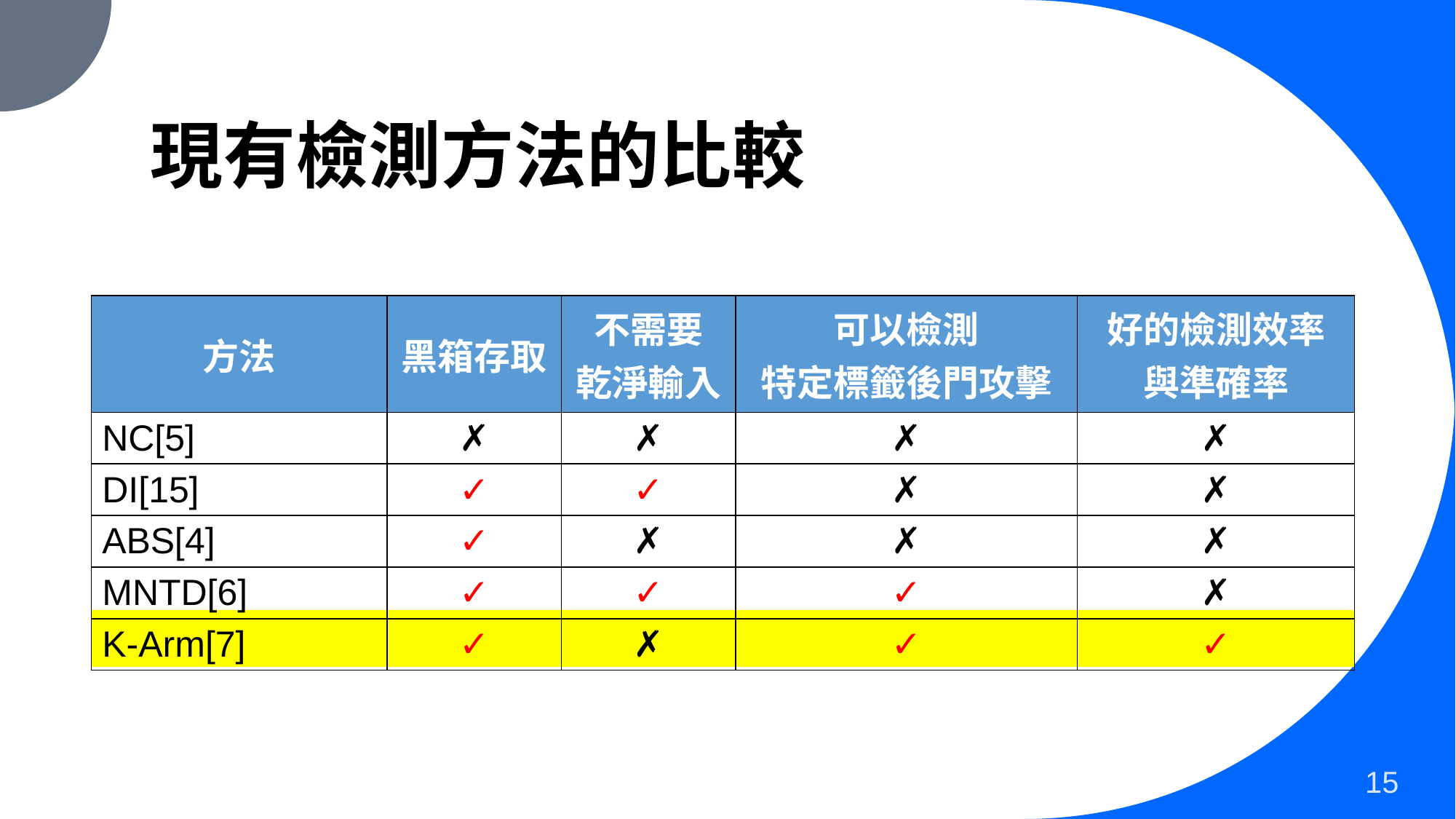

# 現有檢測方法的比較
| 方法 | 黑箱存取 | 不需要 乾淨輸入 | 可以檢測 特定標籤後門攻擊 | 好的檢測效率 與準確率 |
| --- | --- | --- | --- | --- |
| NC[5] | ✗ | ✗ | ✗ | ✗ |
| DI[15] | ✓ | ✓ | ✗ | ✗ |
| ABS[4] | ✓ | ✗ | ✗ | ✗ |
| MNTD[6] | ✓ | ✓ | ✓ | ✗ |
| K-Arm[7] | ✓ | ✗ | ✓ | ✓ |

15